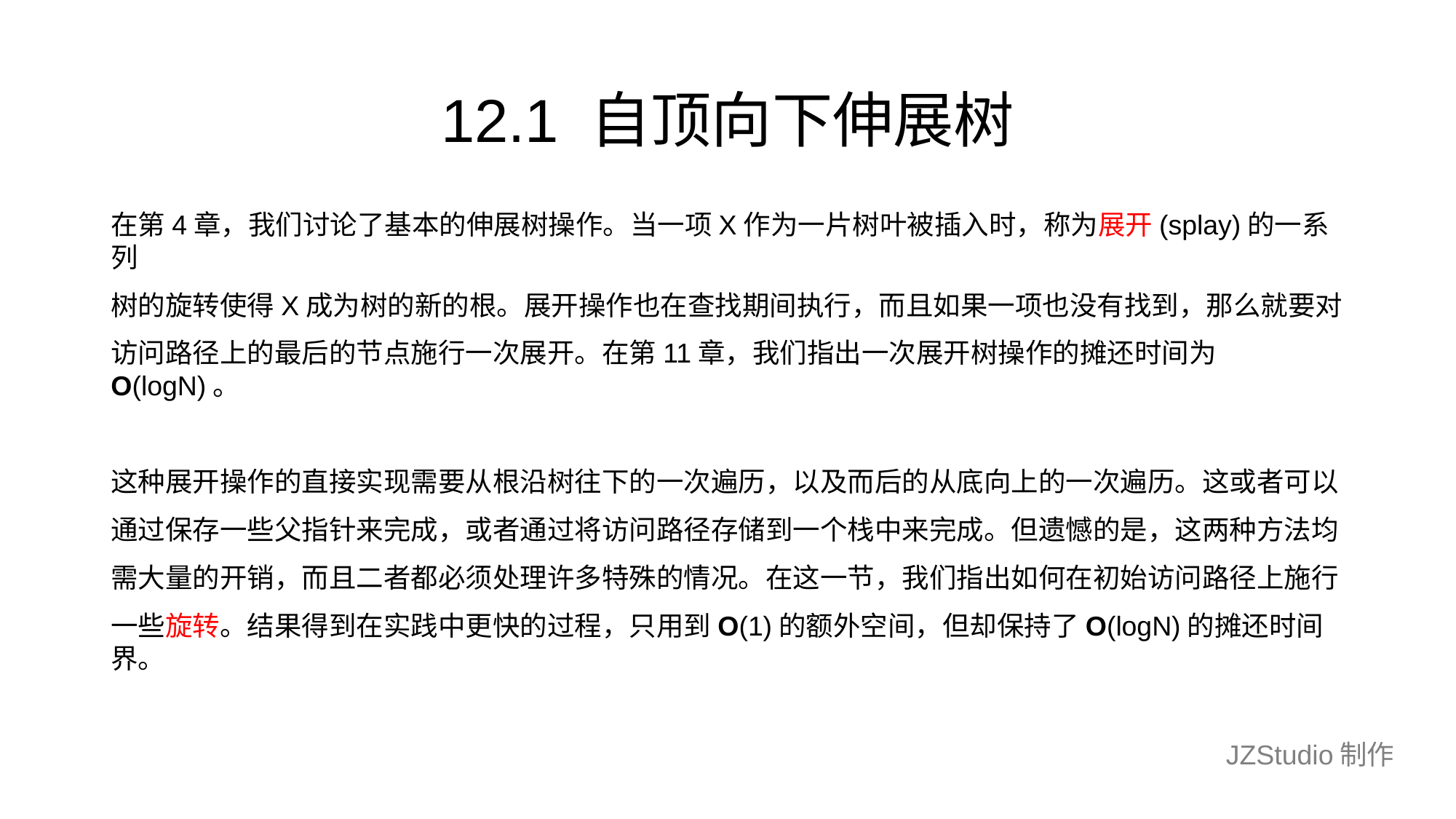

# 12.1 自顶向下伸展树
在第4章，我们讨论了基本的伸展树操作。当一项X作为一片树叶被插入时，称为展开(splay)的一系列
树的旋转使得X成为树的新的根。展开操作也在查找期间执行，而且如果一项也没有找到，那么就要对
访问路径上的最后的节点施行一次展开。在第11章，我们指出一次展开树操作的摊还时间为O(logN)。

这种展开操作的直接实现需要从根沿树往下的一次遍历，以及而后的从底向上的一次遍历。这或者可以
通过保存一些父指针来完成，或者通过将访问路径存储到一个栈中来完成。但遗憾的是，这两种方法均
需大量的开销，而且二者都必须处理许多特殊的情况。在这一节，我们指出如何在初始访问路径上施行
一些旋转。结果得到在实践中更快的过程，只用到O(1)的额外空间，但却保持了O(logN)的摊还时间界。